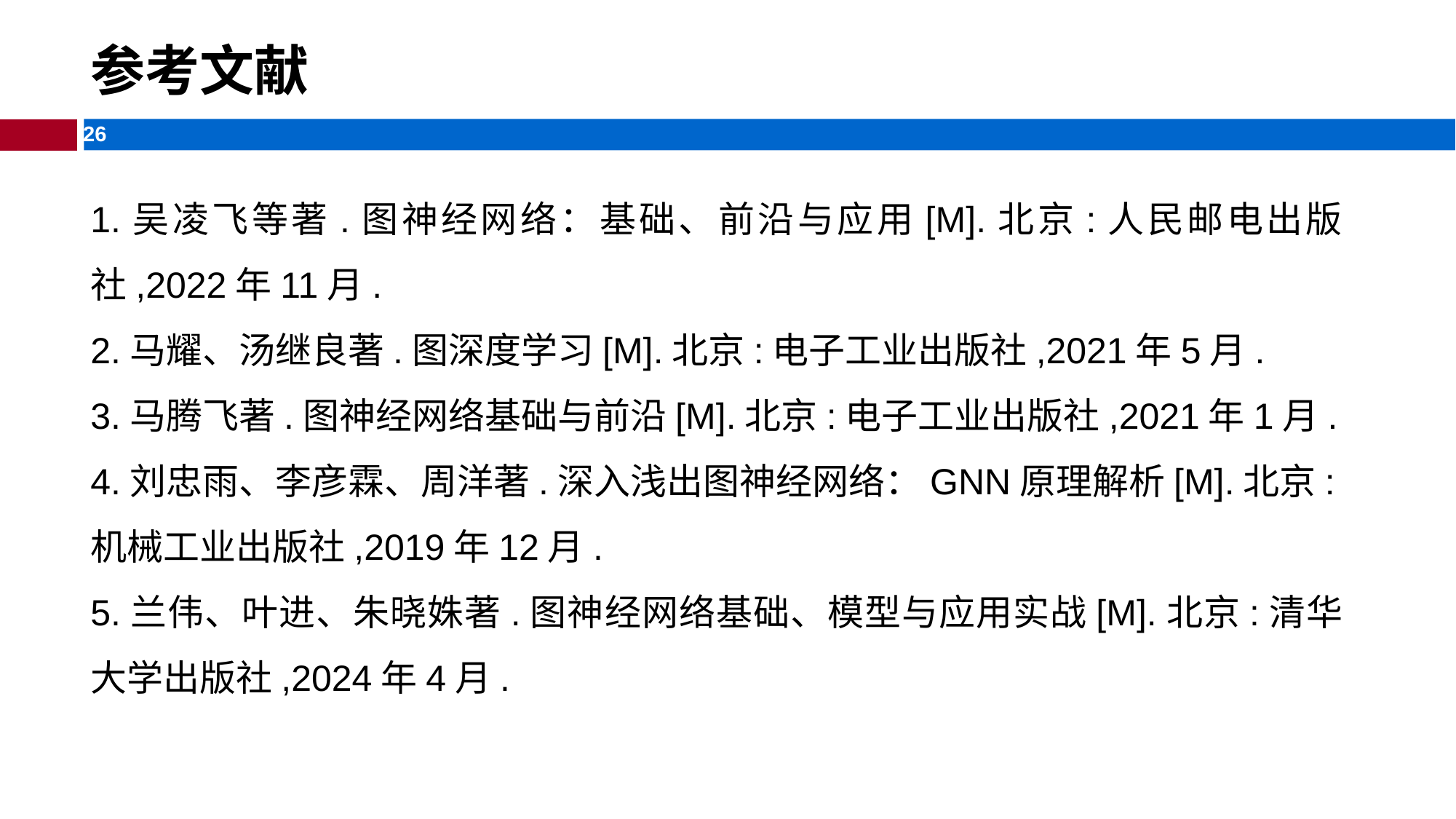

# 参考文献
1.吴凌飞等著.图神经网络：基础、前沿与应用[M].北京:人民邮电出版社,2022年11月.
2.马耀、汤继良著.图深度学习[M].北京:电子工业出版社,2021年5月.
3.马腾飞著.图神经网络基础与前沿[M].北京:电子工业出版社,2021年1月.
4.刘忠雨、李彦霖、周洋著.深入浅出图神经网络：GNN原理解析[M].北京:机械工业出版社,2019年12月.
5.兰伟、叶进、朱晓姝著.图神经网络基础、模型与应用实战[M].北京:清华大学出版社,2024年4月.